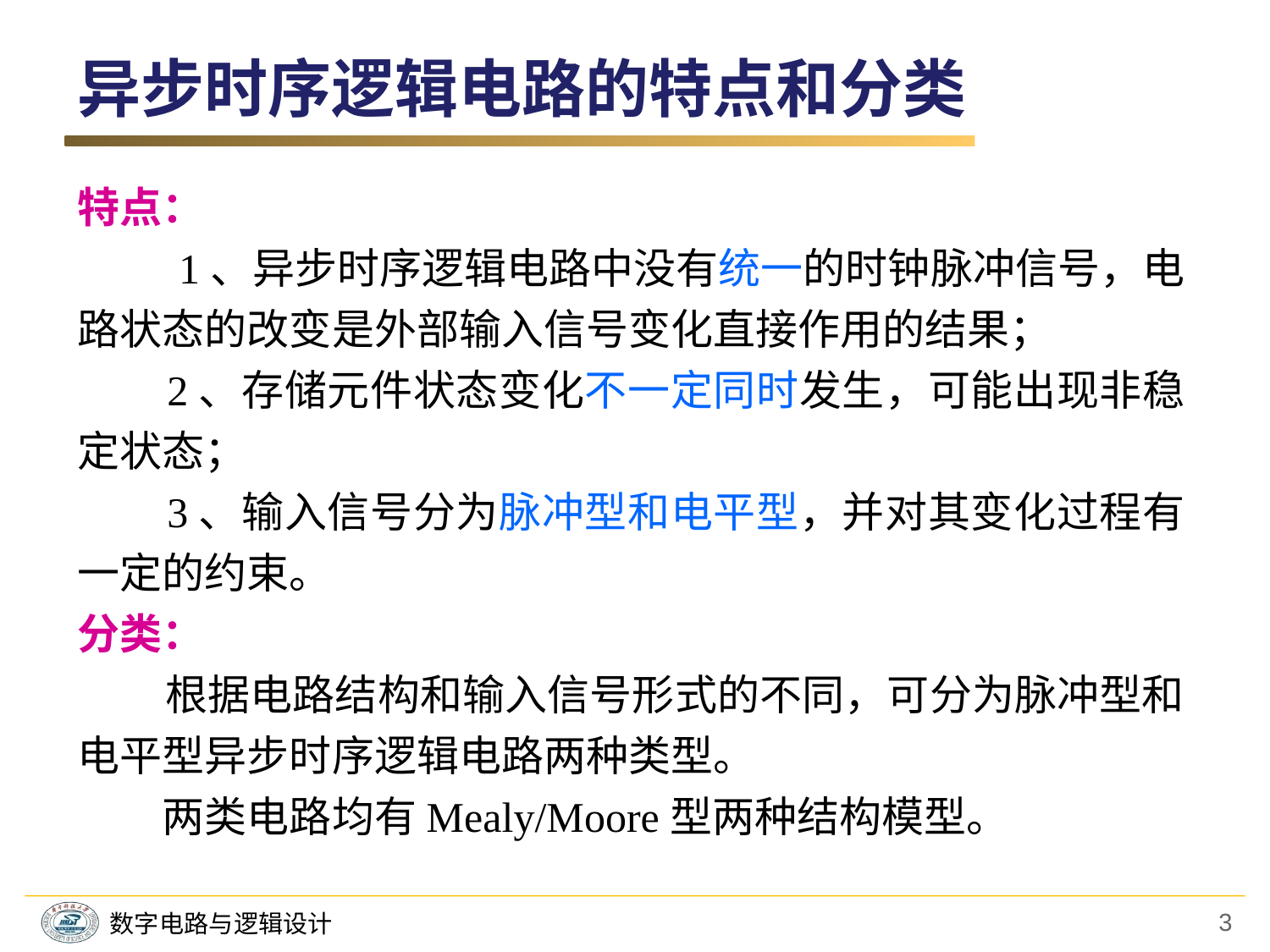

# 异步时序逻辑电路的特点和分类
特点：
    　1、异步时序逻辑电路中没有统一的时钟脉冲信号，电路状态的改变是外部输入信号变化直接作用的结果；
        2、存储元件状态变化不一定同时发生，可能出现非稳定状态；
        3、输入信号分为脉冲型和电平型，并对其变化过程有一定的约束。
分类：
        根据电路结构和输入信号形式的不同，可分为脉冲型和电平型异步时序逻辑电路两种类型。
　　两类电路均有Mealy/Moore型两种结构模型。
3
数字电路与逻辑设计